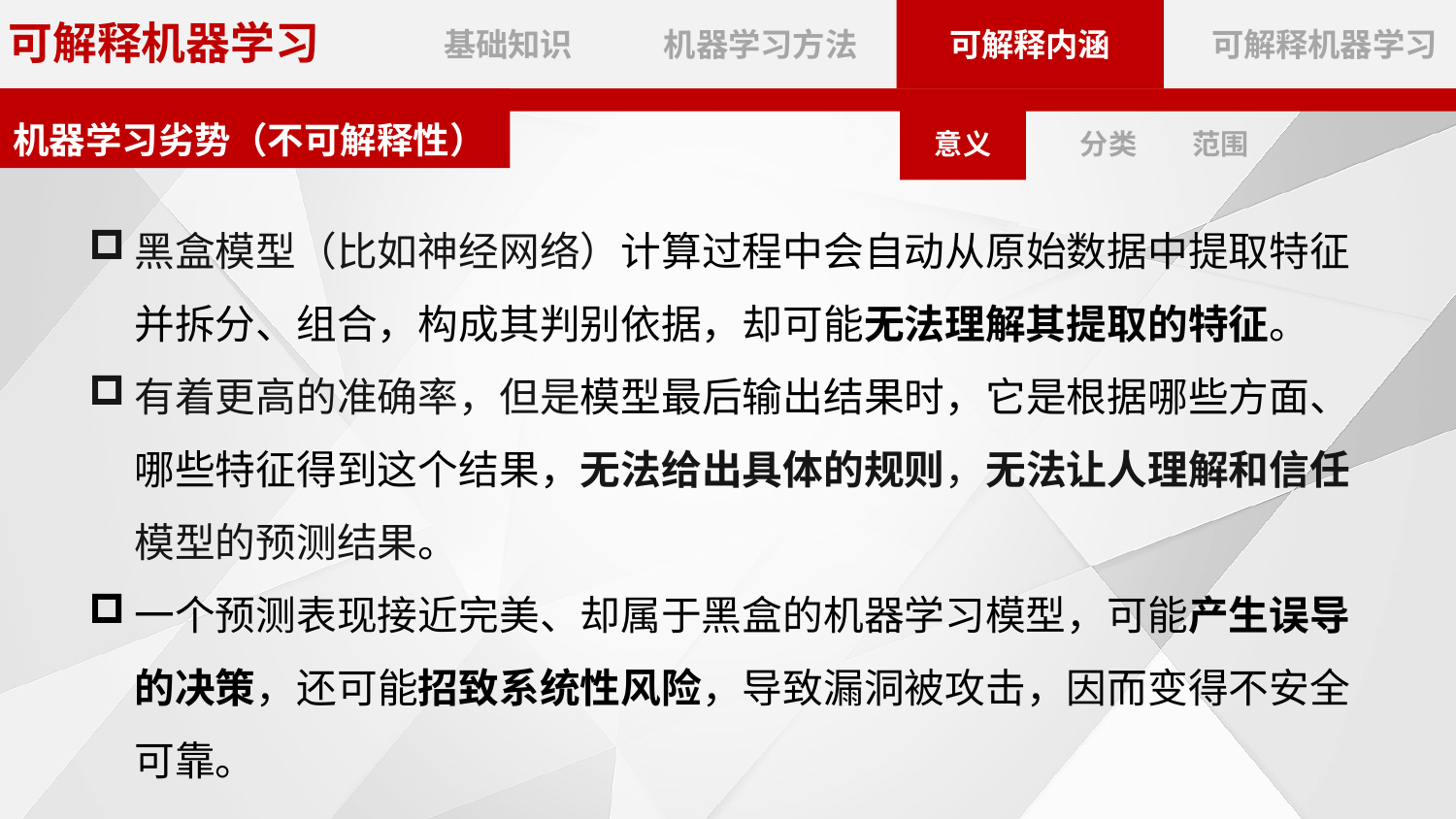

机器学习劣势（不可解释性）
⿊盒模型（⽐如神经⽹络）计算过程中会⾃动从原始数据中提取特征并拆分、组合，构成其判别依据，却可能⽆法理解其提取的特征。
有着更⾼的准确率，但是模型最后输出结果时，它是根据哪些⽅⾯、哪些特征得到这个结果，⽆法给出具体的规则，⽆法让⼈理解和信任模型的预测结果。
⼀个预测表现接近完美、却属于⿊盒的机器学习模型，可能产⽣误导的决策，还可能招致系统性风险，导致漏洞被攻击，因⽽变得不安全可靠。